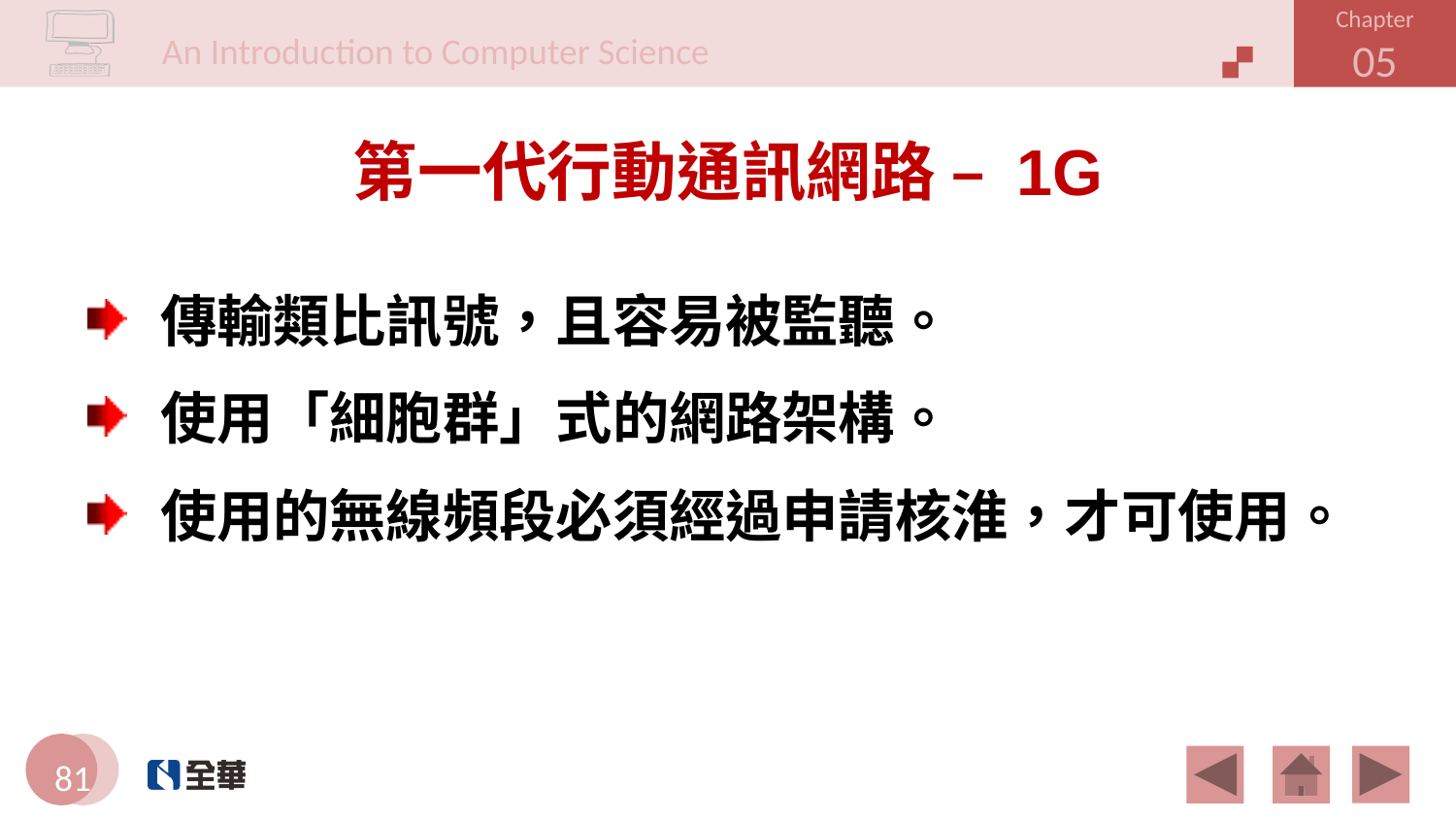

# 第一代行動通訊網路 – 1G
傳輸類比訊號，且容易被監聽。
使用「細胞群」式的網路架構。
使用的無線頻段必須經過申請核淮，才可使用。